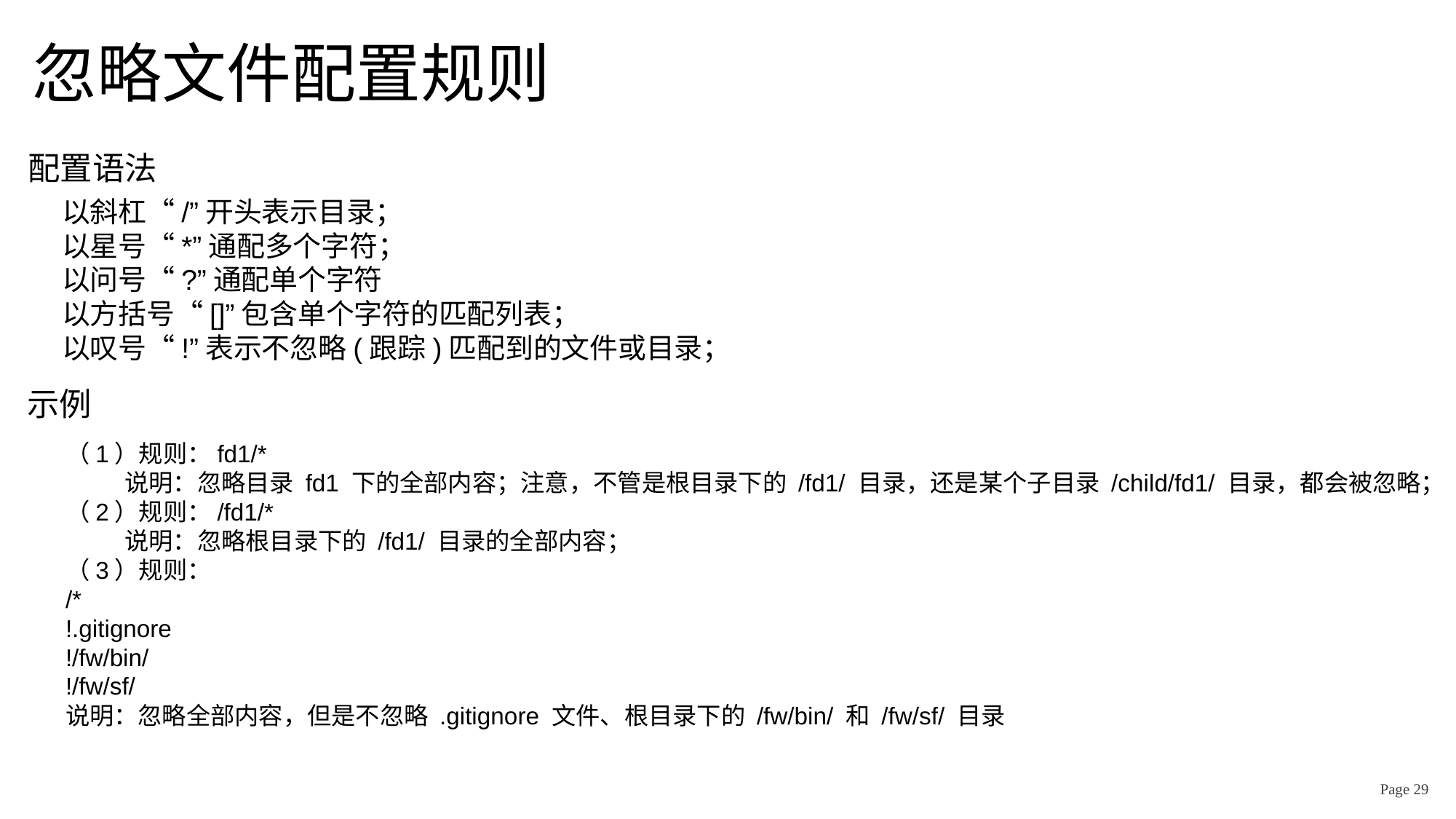

# 忽略文件配置规则
  配置语法

　　以斜杠“/”开头表示目录；
　　以星号“*”通配多个字符；
　　以问号“?”通配单个字符
　　以方括号“[]”包含单个字符的匹配列表；
　　以叹号“!”表示不忽略(跟踪)匹配到的文件或目录；

  示例
（1）规则：fd1/*
　　  说明：忽略目录 fd1 下的全部内容；注意，不管是根目录下的 /fd1/ 目录，还是某个子目录 /child/fd1/ 目录，都会被忽略；
（2）规则：/fd1/*
　　  说明：忽略根目录下的 /fd1/ 目录的全部内容；
（3）规则：
/*
!.gitignore
!/fw/bin/
!/fw/sf/
说明：忽略全部内容，但是不忽略 .gitignore 文件、根目录下的 /fw/bin/ 和 /fw/sf/ 目录